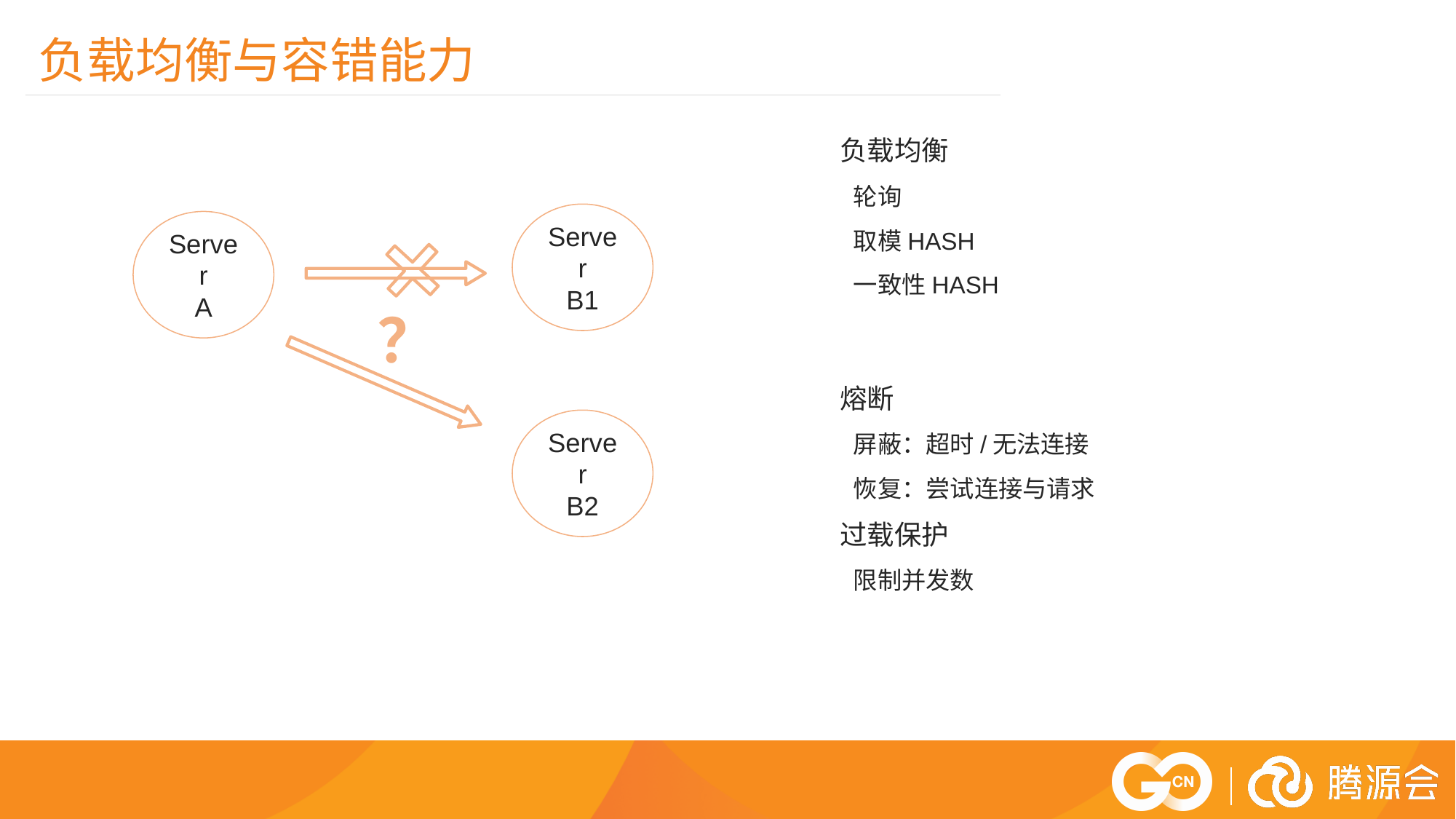

负载均衡与容错能力
负载均衡
轮询
取模HASH
一致性HASH
Server
B1
Server
A

？

熔断
屏蔽：超时/无法连接
恢复：尝试连接与请求
过载保护
限制并发数
Server
B2